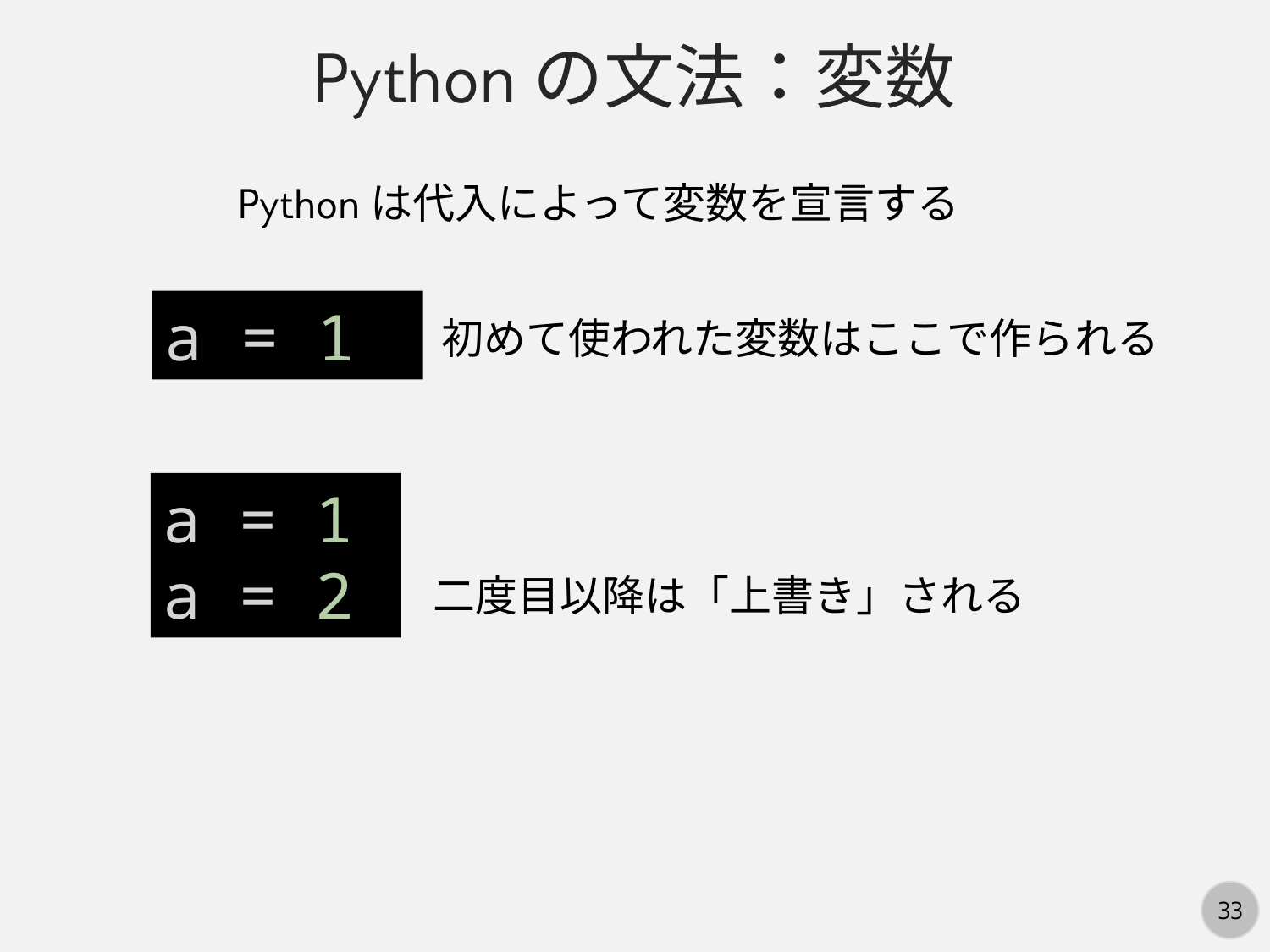

Pythonの文法：変数

Pythonは代入によって変数を宣言する
a = 1
初めて使われた変数はここで作られる
a = 1
a = 2
二度目以降は「上書き」される